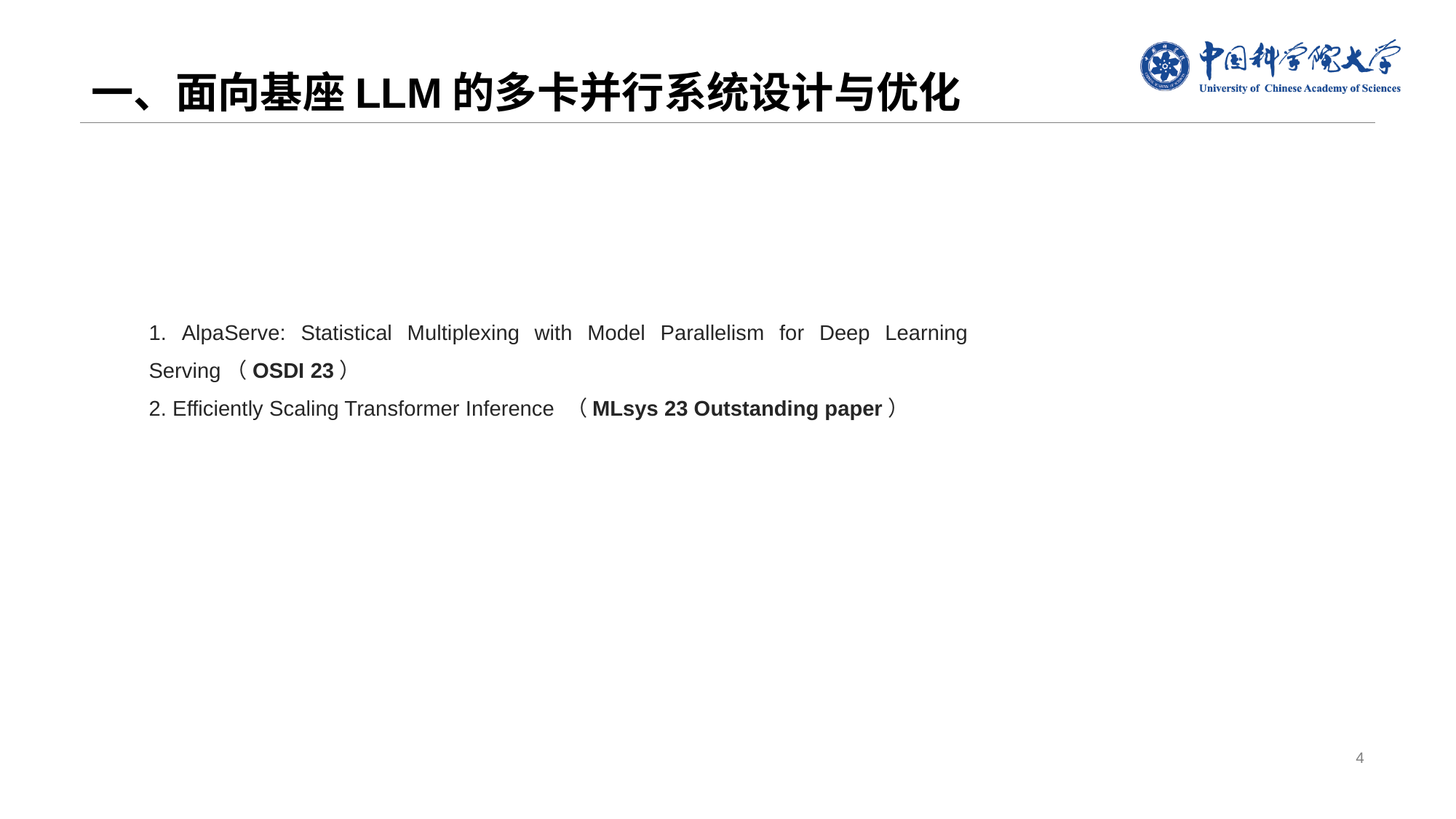

# 一、面向基座LLM的多卡并行系统设计与优化
1. AlpaServe: Statistical Multiplexing with Model Parallelism for Deep Learning Serving（OSDI 23）
2. Efficiently Scaling Transformer Inference （MLsys 23 Outstanding paper）

4